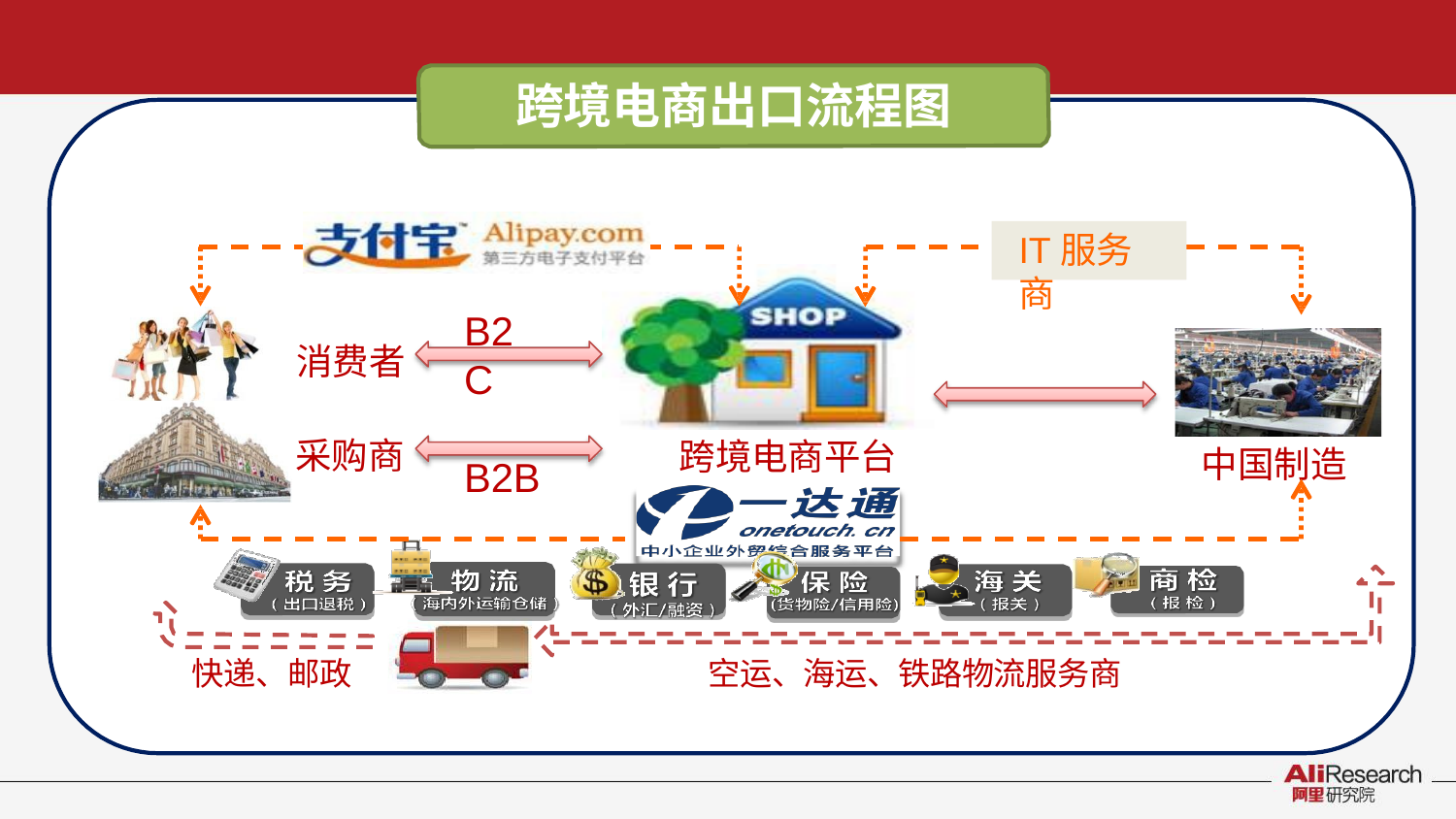

跨境电商出口流程图

IT服务商

B2C

消费者

采购商
跨境电商平台

中国制造
B2B

空运、海运、铁路物流服务商
快递、邮政